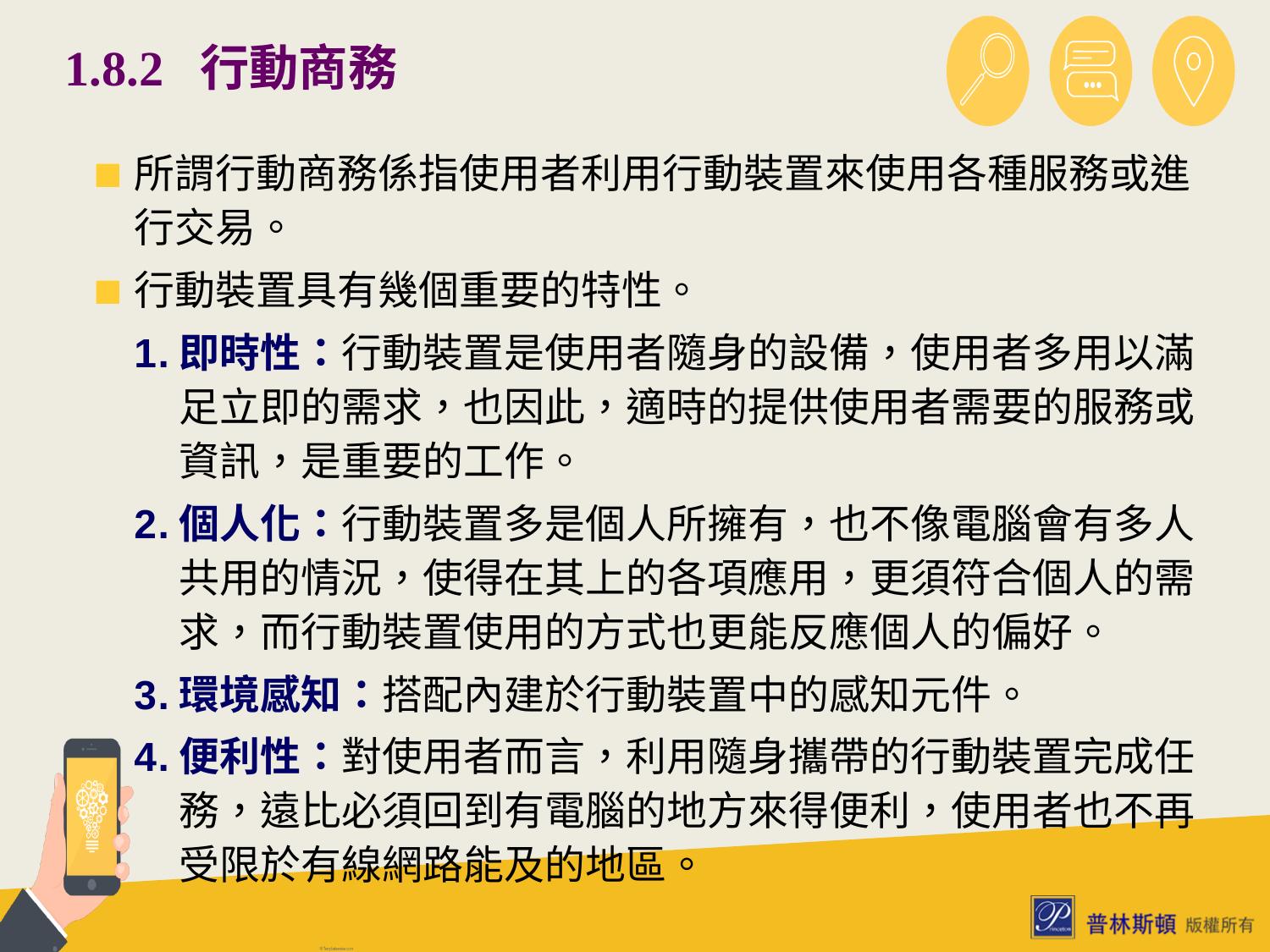

# 1.8.2  行動商務
所謂行動商務係指使用者利用行動裝置來使用各種服務或進行交易。
行動裝置具有幾個重要的特性。
即時性：行動裝置是使用者隨身的設備，使用者多用以滿足立即的需求，也因此，適時的提供使用者需要的服務或資訊，是重要的工作。
個人化：行動裝置多是個人所擁有，也不像電腦會有多人共用的情況，使得在其上的各項應用，更須符合個人的需求，而行動裝置使用的方式也更能反應個人的偏好。
環境感知：搭配內建於行動裝置中的感知元件。
便利性：對使用者而言，利用隨身攜帶的行動裝置完成任務，遠比必須回到有電腦的地方來得便利，使用者也不再受限於有線網路能及的地區。